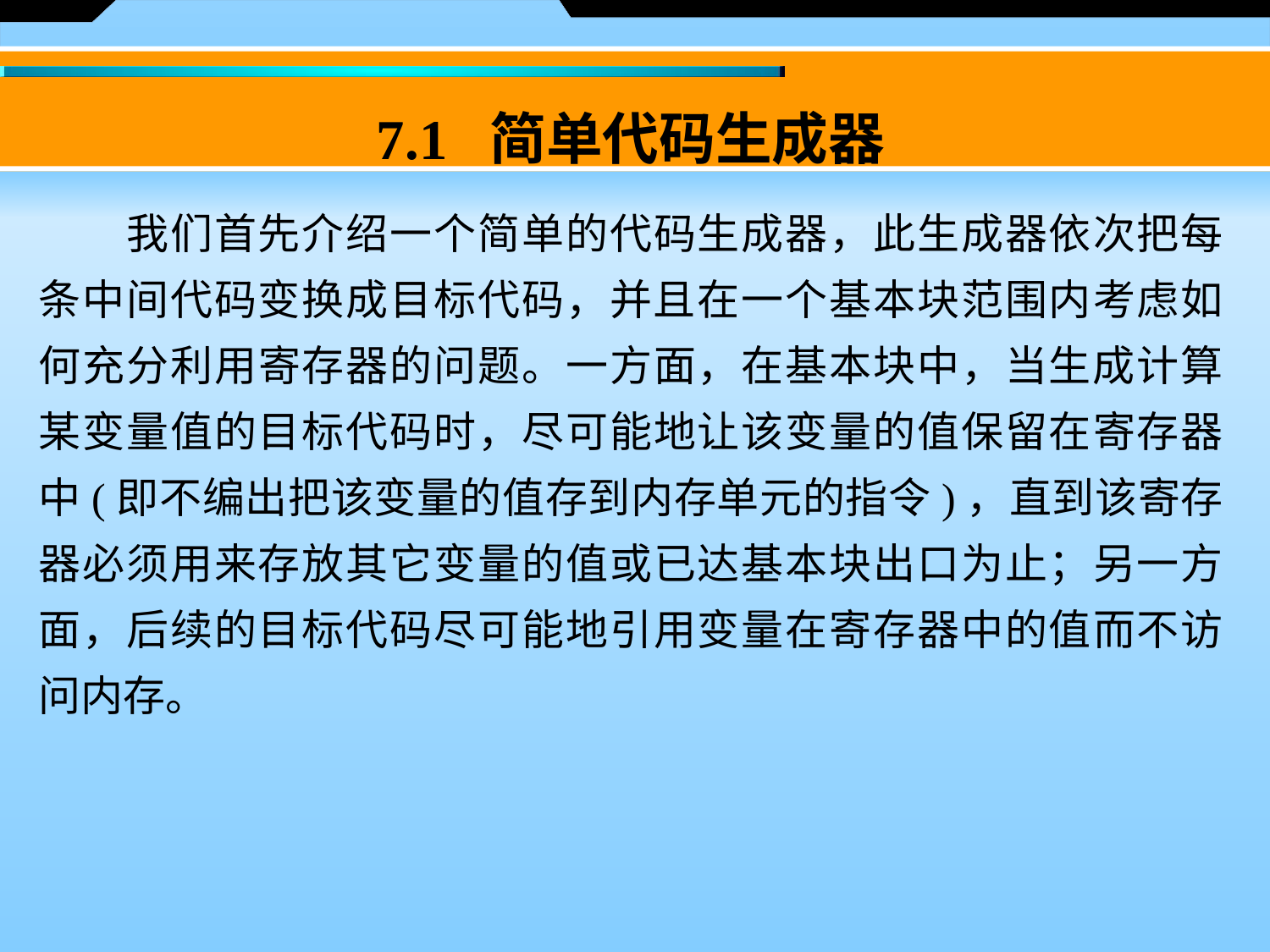

7.1  简单代码生成器
　　我们首先介绍一个简单的代码生成器，此生成器依次把每条中间代码变换成目标代码，并且在一个基本块范围内考虑如何充分利用寄存器的问题。一方面，在基本块中，当生成计算某变量值的目标代码时，尽可能地让该变量的值保留在寄存器中(即不编出把该变量的值存到内存单元的指令)，直到该寄存器必须用来存放其它变量的值或已达基本块出口为止；另一方面，后续的目标代码尽可能地引用变量在寄存器中的值而不访问内存。